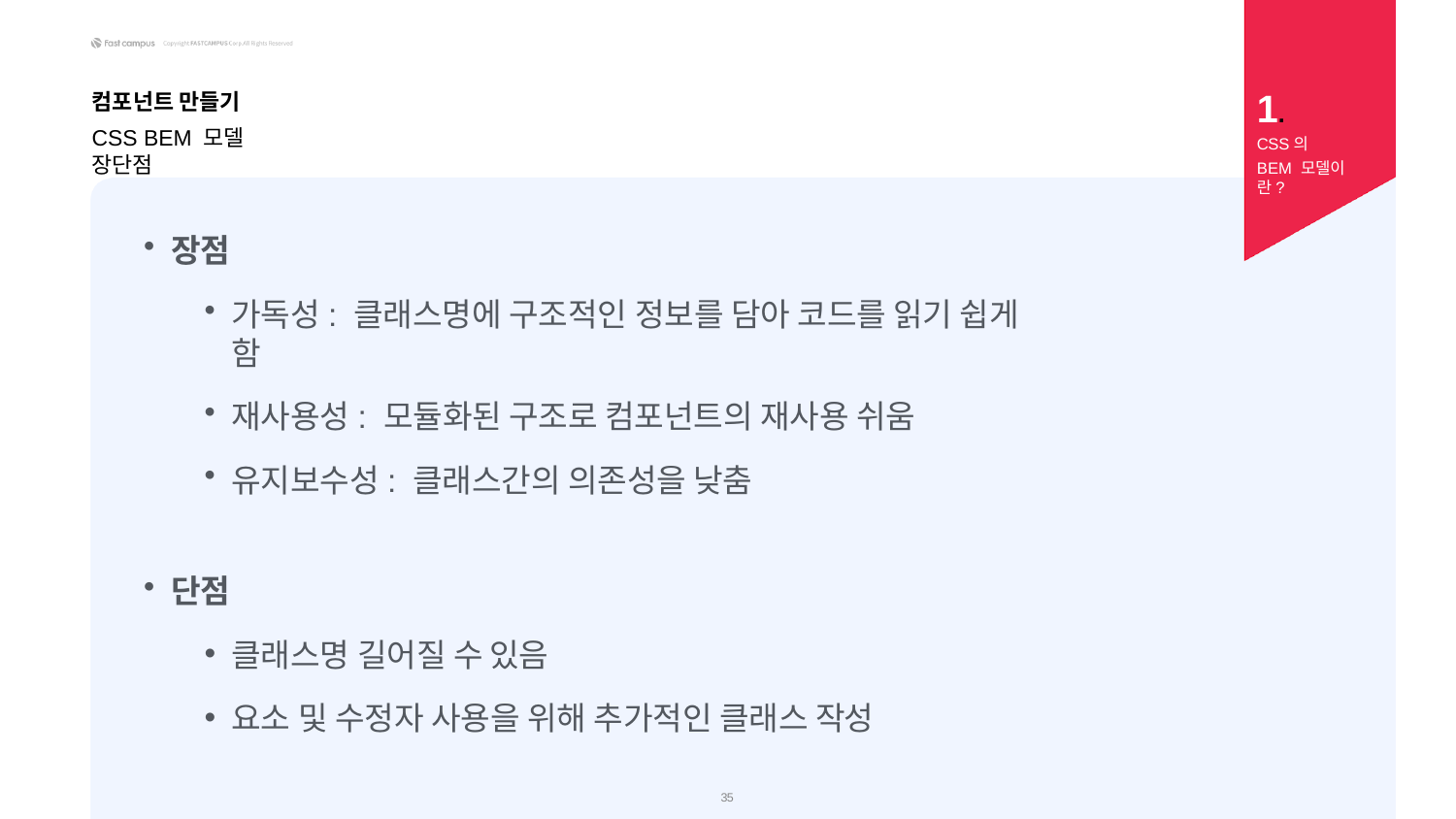

1.
CSS의
BEM 모델이란?
컴포넌트 만들기
CSS BEM 모델 장단점
장점
가독성: 클래스명에 구조적인 정보를 담아 코드를 읽기 쉽게 함
재사용성: 모듈화된 구조로 컴포넌트의 재사용 쉬움
유지보수성: 클래스간의 의존성을 낮춤

단점
클래스명 길어질 수 있음
요소 및 수정자 사용을 위해 추가적인 클래스 작성
35